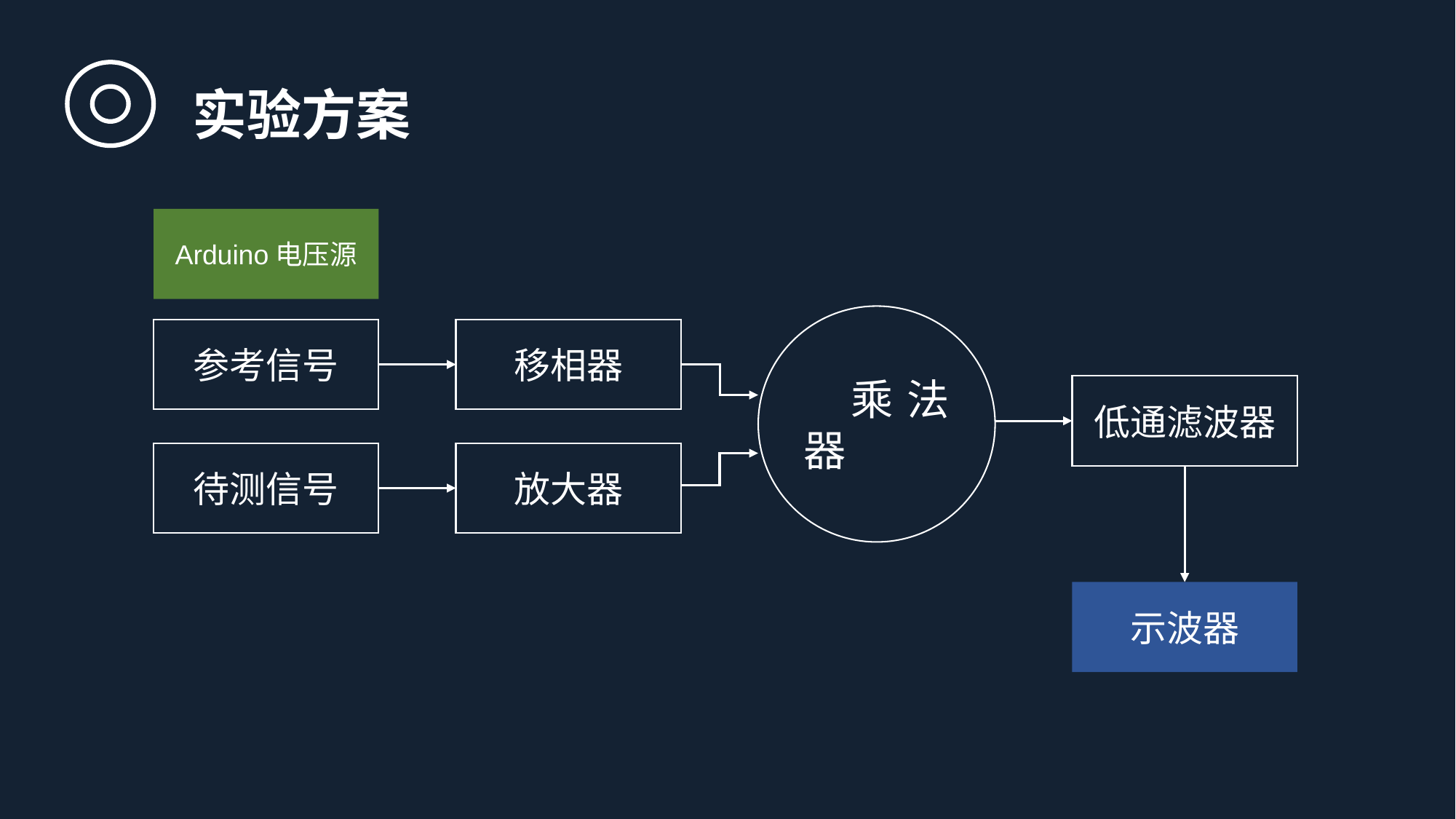

实验方案
Arduino电压源

 乘法器
参考信号
移相器
低通滤波器
待测信号
放大器
示波器